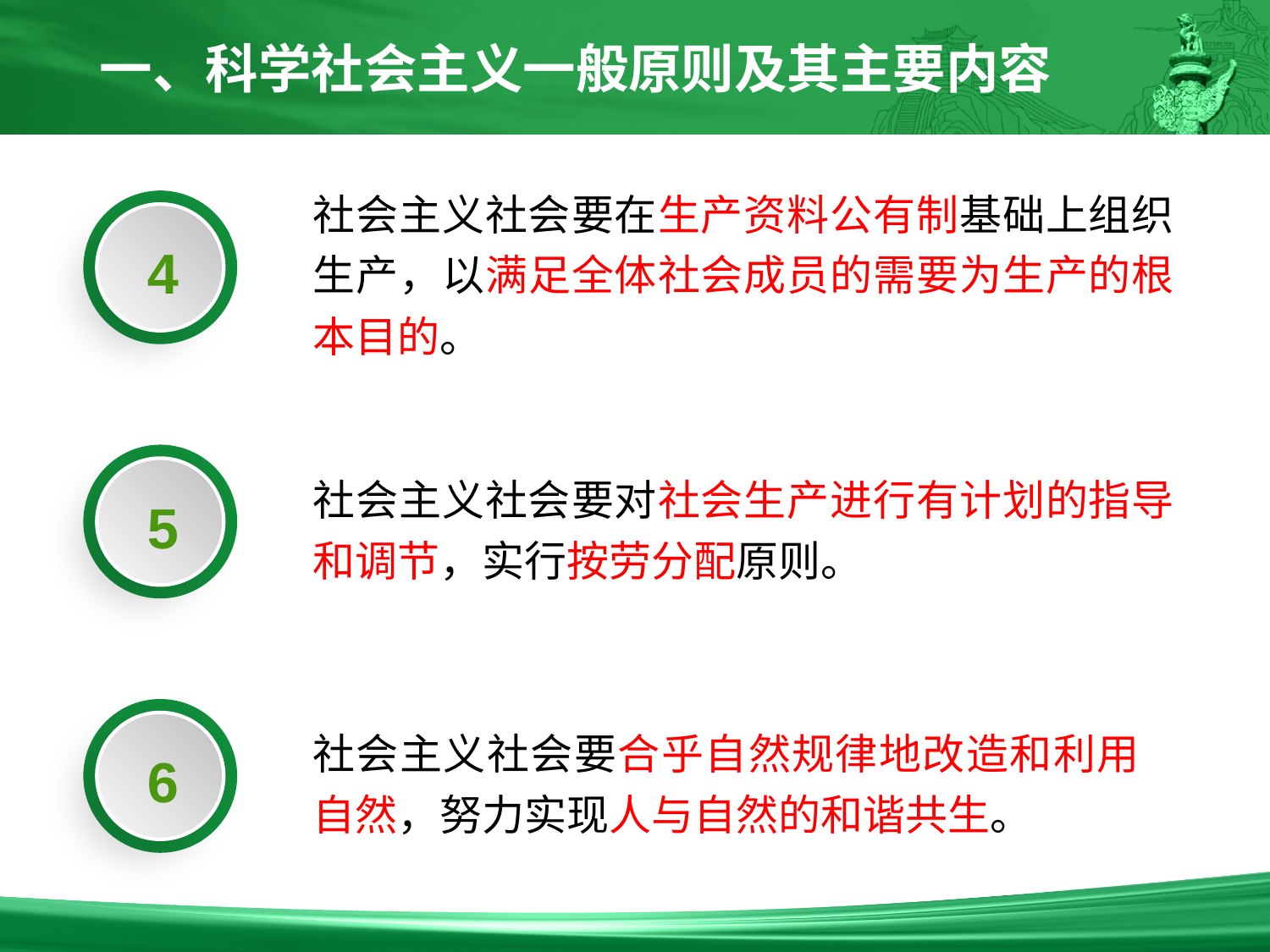

一、科学社会主义一般原则及其主要内容
社会主义社会要在生产资料公有制基础上组织生产，以满足全体社会成员的需要为生产的根本目的。

4

5
社会主义社会要对社会生产进行有计划的指导和调节，实行按劳分配原则。

6
社会主义社会要合乎自然规律地改造和利用自然，努力实现人与自然的和谐共生。